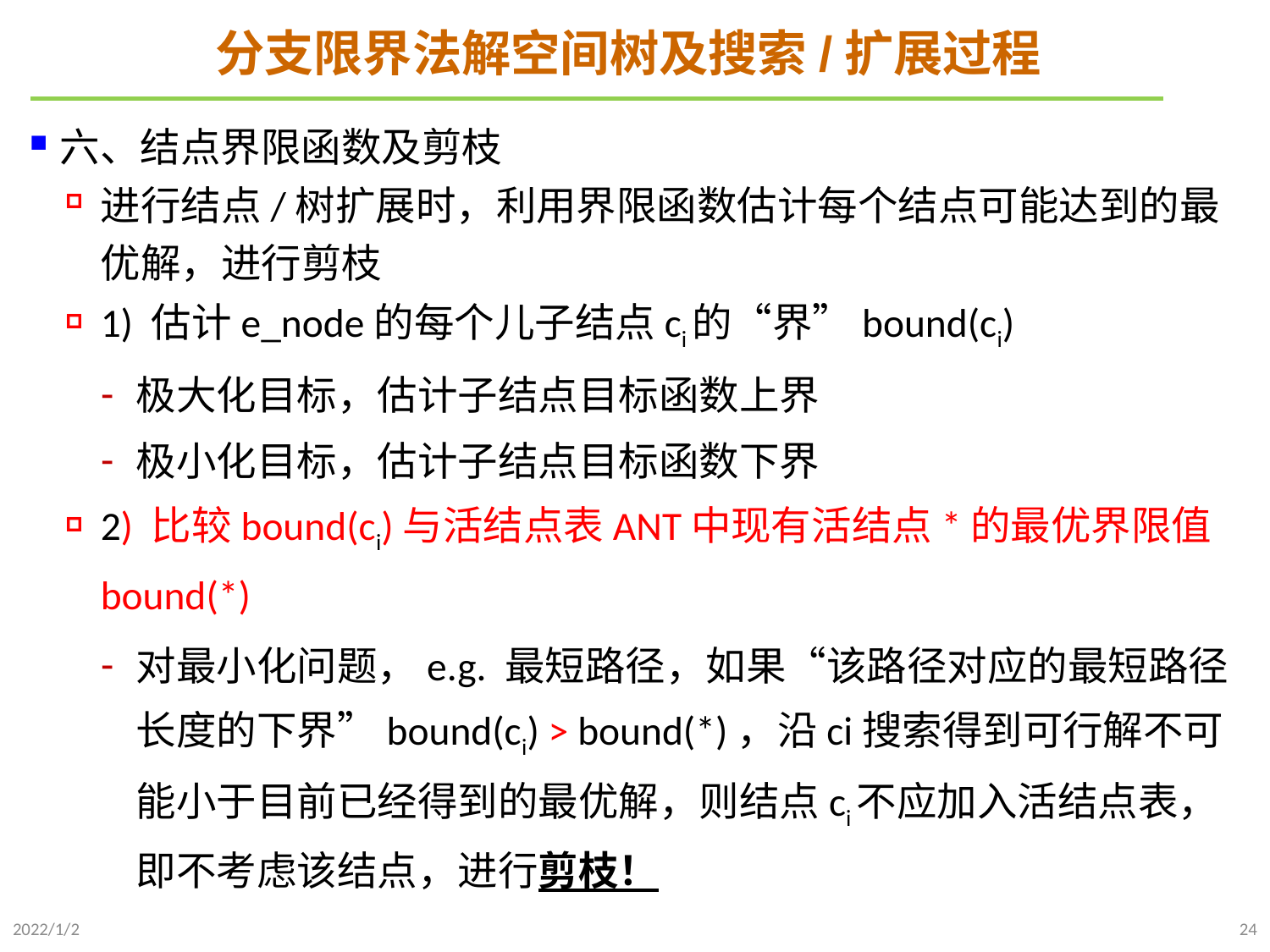

# 分支限界法解空间树及搜索/扩展过程
六、结点界限函数及剪枝
进行结点/树扩展时，利用界限函数估计每个结点可能达到的最优解，进行剪枝
1) 估计e_node的每个儿子结点ci的“界”bound(ci)
极大化目标，估计子结点目标函数上界
极小化目标，估计子结点目标函数下界
2) 比较bound(ci)与活结点表ANT中现有活结点*的最优界限值bound(*)
对最小化问题，e.g. 最短路径，如果“该路径对应的最短路径长度的下界”bound(ci) > bound(*)，沿ci搜索得到可行解不可能小于目前已经得到的最优解，则结点ci不应加入活结点表，即不考虑该结点，进行剪枝！

2022/1/2
24